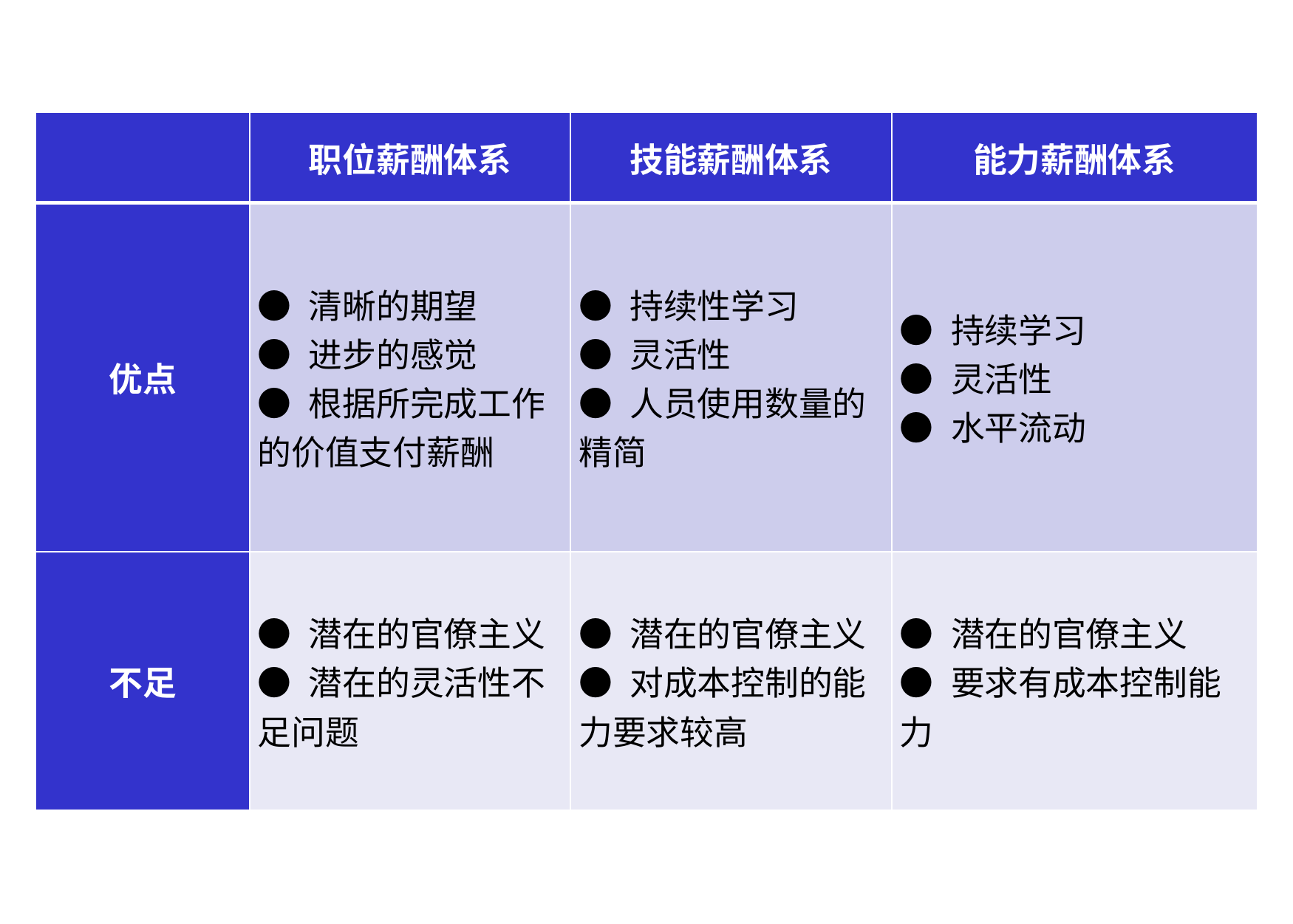

|  | 职位薪酬体系 | 技能薪酬体系 | 能力薪酬体系 |
| --- | --- | --- | --- |
| 优点 | ● 清晰的期望 ● 进步的感觉 ● 根据所完成工作的价值支付薪酬 | ● 持续性学习 ● 灵活性 ● 人员使用数量的精简 | ● 持续学习 ● 灵活性 ● 水平流动 |
| 不足 | ● 潜在的官僚主义 ● 潜在的灵活性不足问题 | ● 潜在的官僚主义 ● 对成本控制的能力要求较高 | ● 潜在的官僚主义 ● 要求有成本控制能力 |